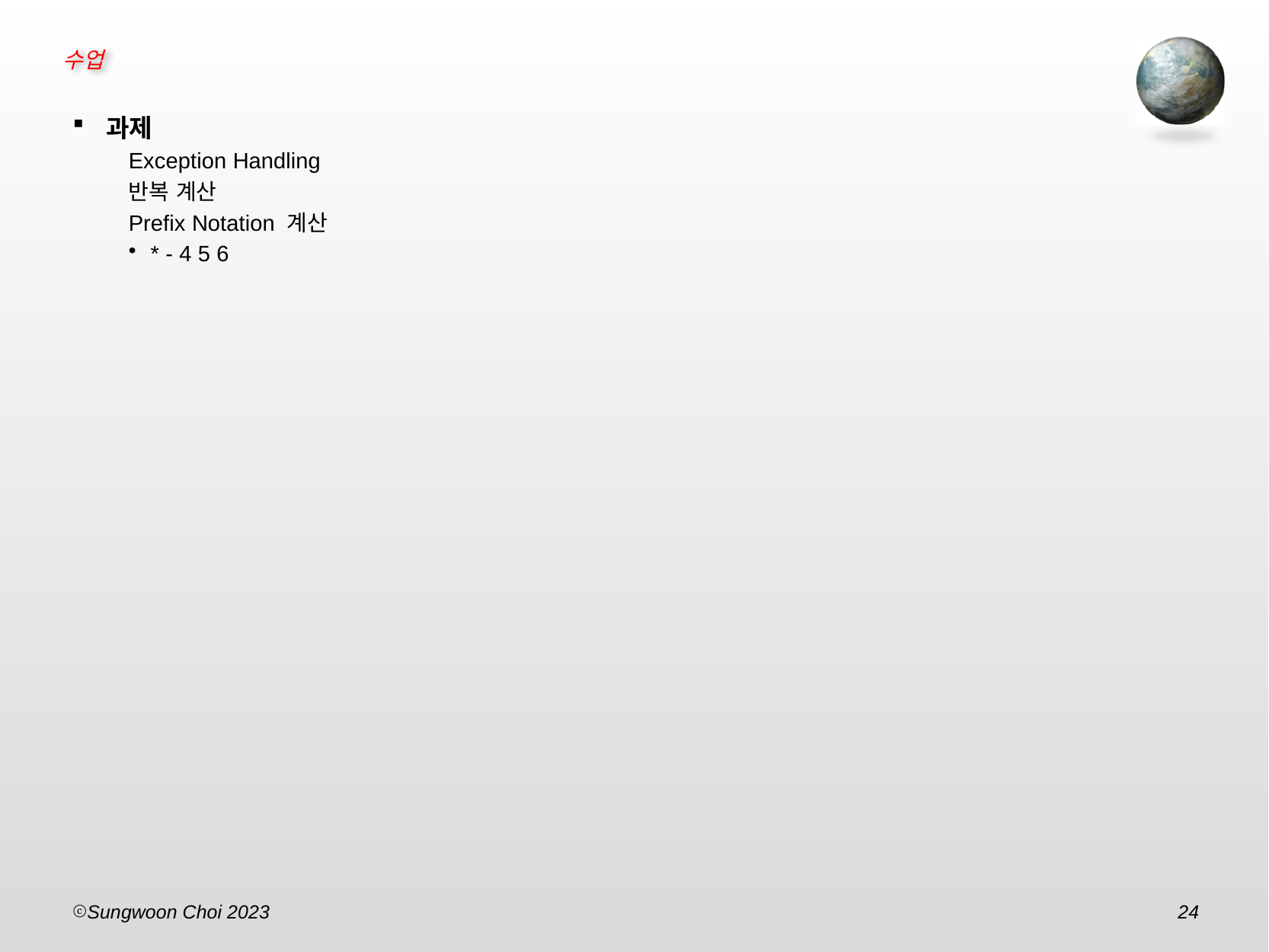

과제
Exception Handling
반복 계산
Prefix Notation 계산
* - 4 5 6
Sungwoon Choi 2023
24